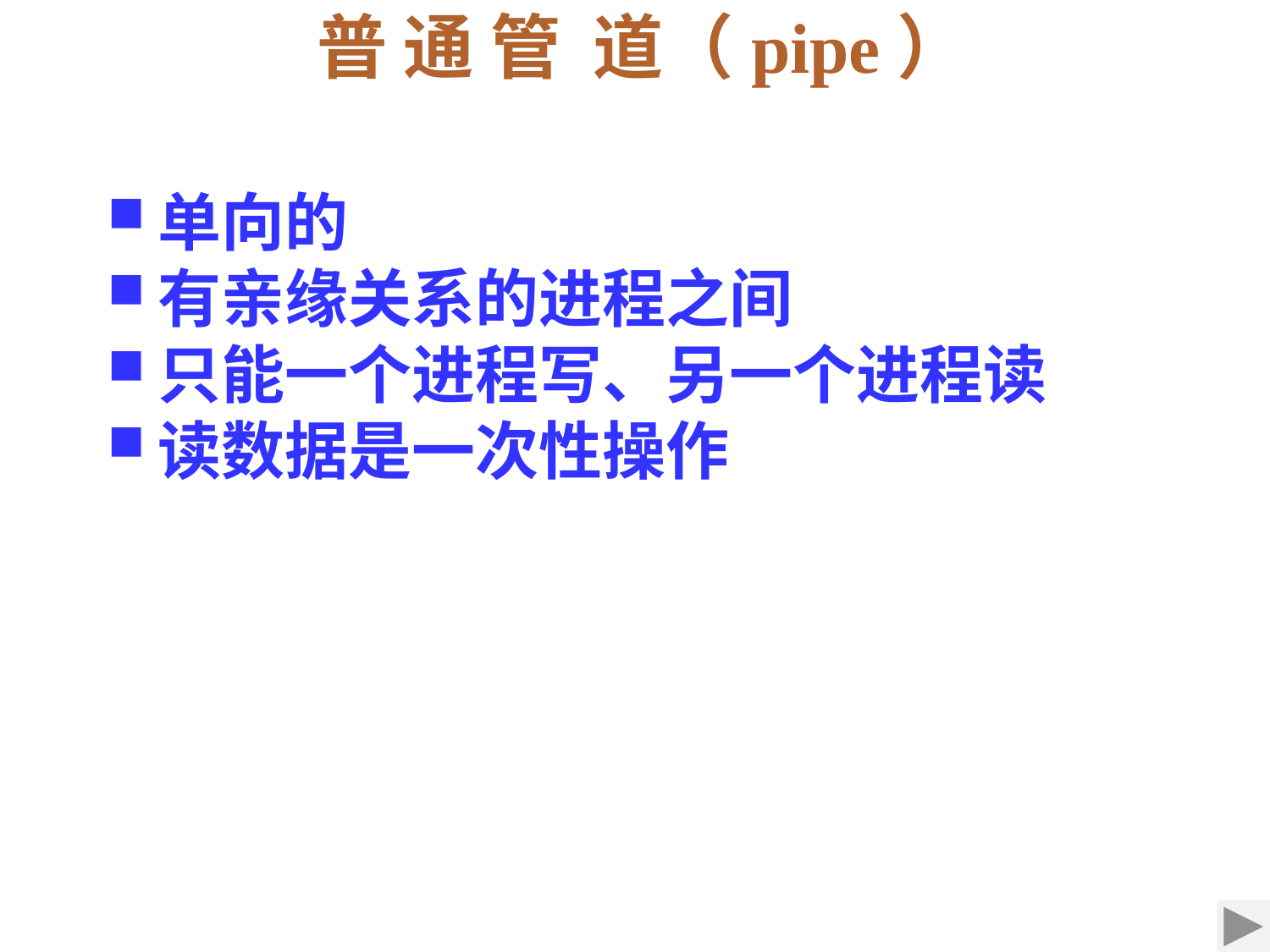

普 通 管  道（pipe）
单向的
有亲缘关系的进程之间
只能一个进程写、另一个进程读
读数据是一次性操作